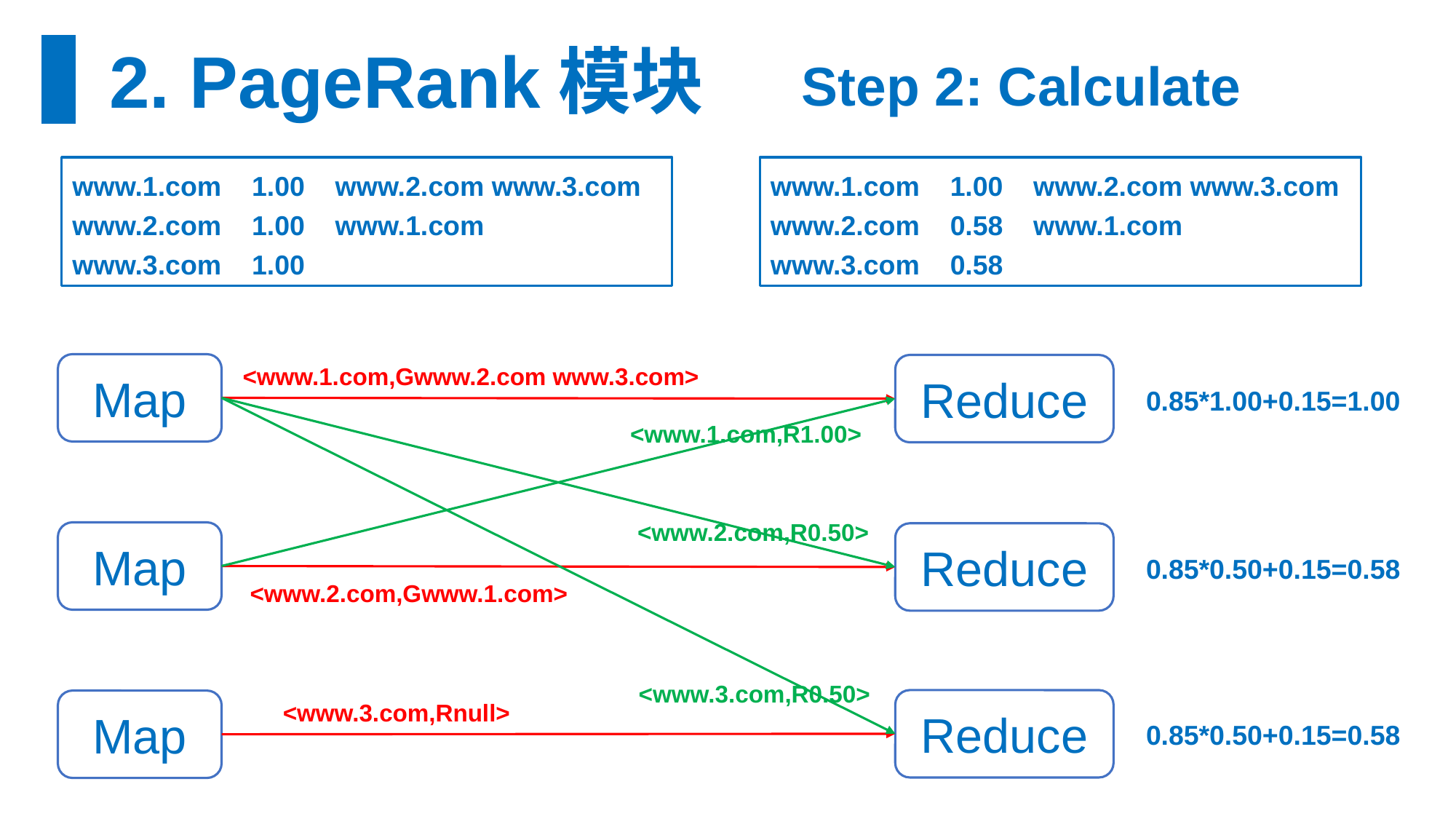

2. PageRank模块

Step 2: Calculate
www.1.com    1.00    www.2.com www.3.com
www.2.com    1.00    www.1.com
www.3.com    1.00
www.1.com    1.00    www.2.com www.3.com
www.2.com    0.58    www.1.com
www.3.com    0.58
<www.1.com,Gwww.2.com www.3.com>
Map
Reduce
0.85*1.00+0.15=1.00
<www.1.com,R1.00>
<www.2.com,R0.50>
Map
Reduce
0.85*0.50+0.15=0.58
<www.2.com,Gwww.1.com>
<www.3.com,R0.50>
<www.3.com,Rnull>
Reduce
Map
0.85*0.50+0.15=0.58